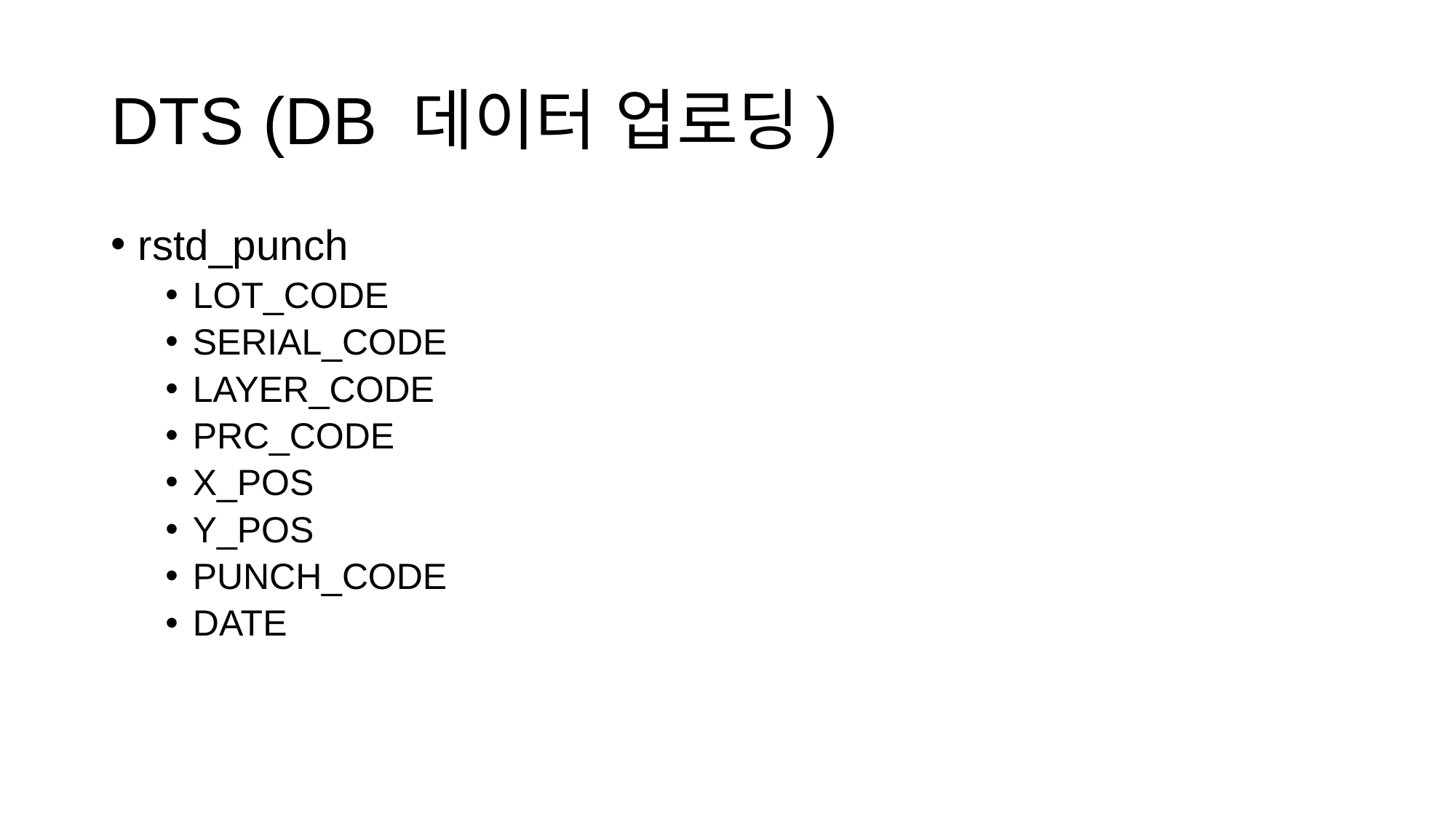

# DTS (DB 데이터 업로딩)
rstd_punch
LOT_CODE
SERIAL_CODE
LAYER_CODE
PRC_CODE
X_POS
Y_POS
PUNCH_CODE
DATE